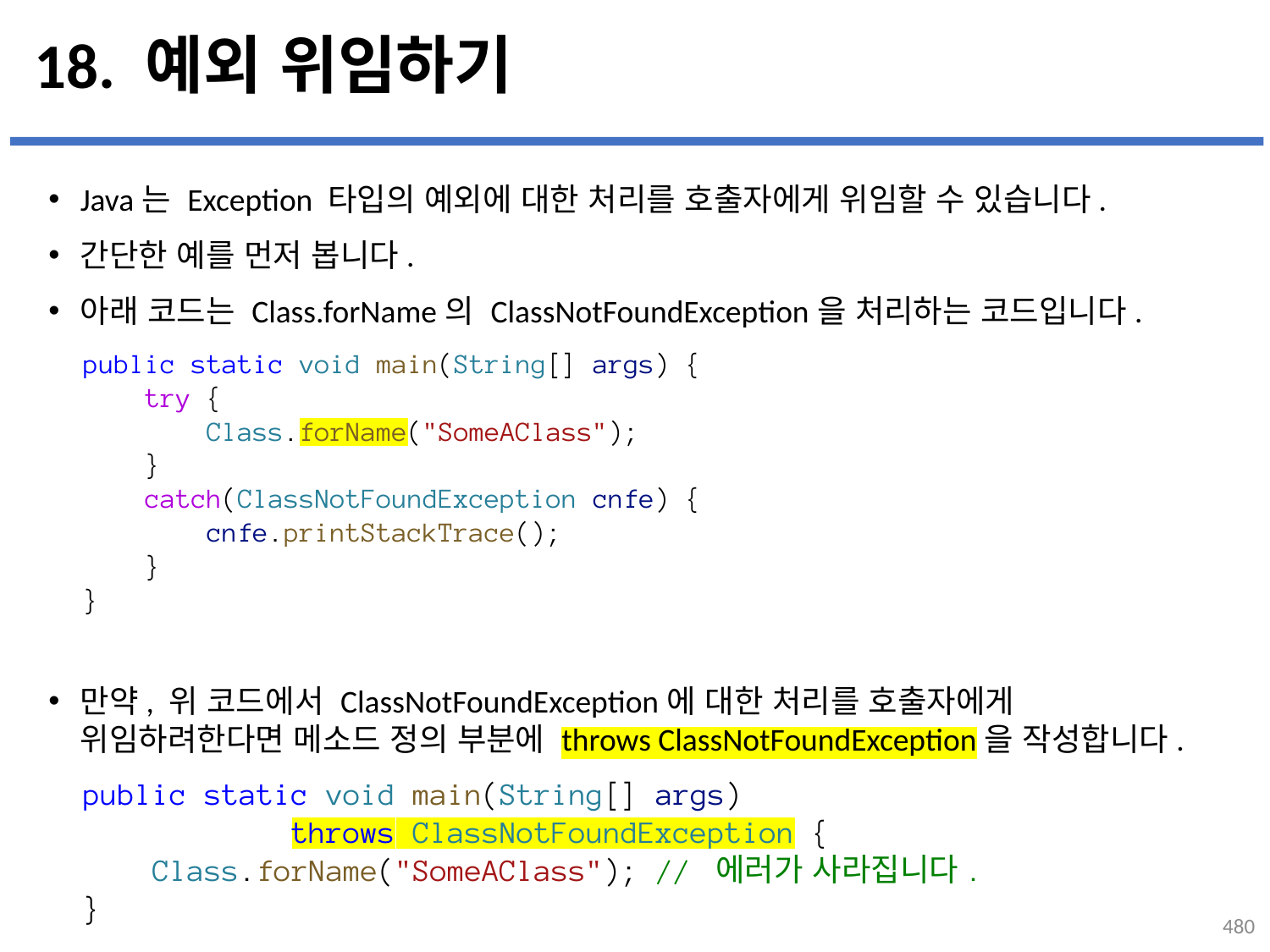

# 18. 예외 위임하기
Java는 Exception 타입의 예외에 대한 처리를 호출자에게 위임할 수 있습니다.
간단한 예를 먼저 봅니다.
아래 코드는 Class.forName의 ClassNotFoundException을 처리하는 코드입니다.

만약, 위 코드에서 ClassNotFoundException에 대한 처리를 호출자에게
위임하려한다면 메소드 정의 부분에 throws ClassNotFoundException을 작성합니다.
...

설명
public static void main(String[] args) {
    try {
        Class.forName("SomeAClass");
    }
    catch(ClassNotFoundException cnfe) {
        cnfe.printStackTrace();
    }
}
public static void main(String[] args)
            throws ClassNotFoundException {
    Class.forName("SomeAClass"); // 에러가 사라집니다.
}
480